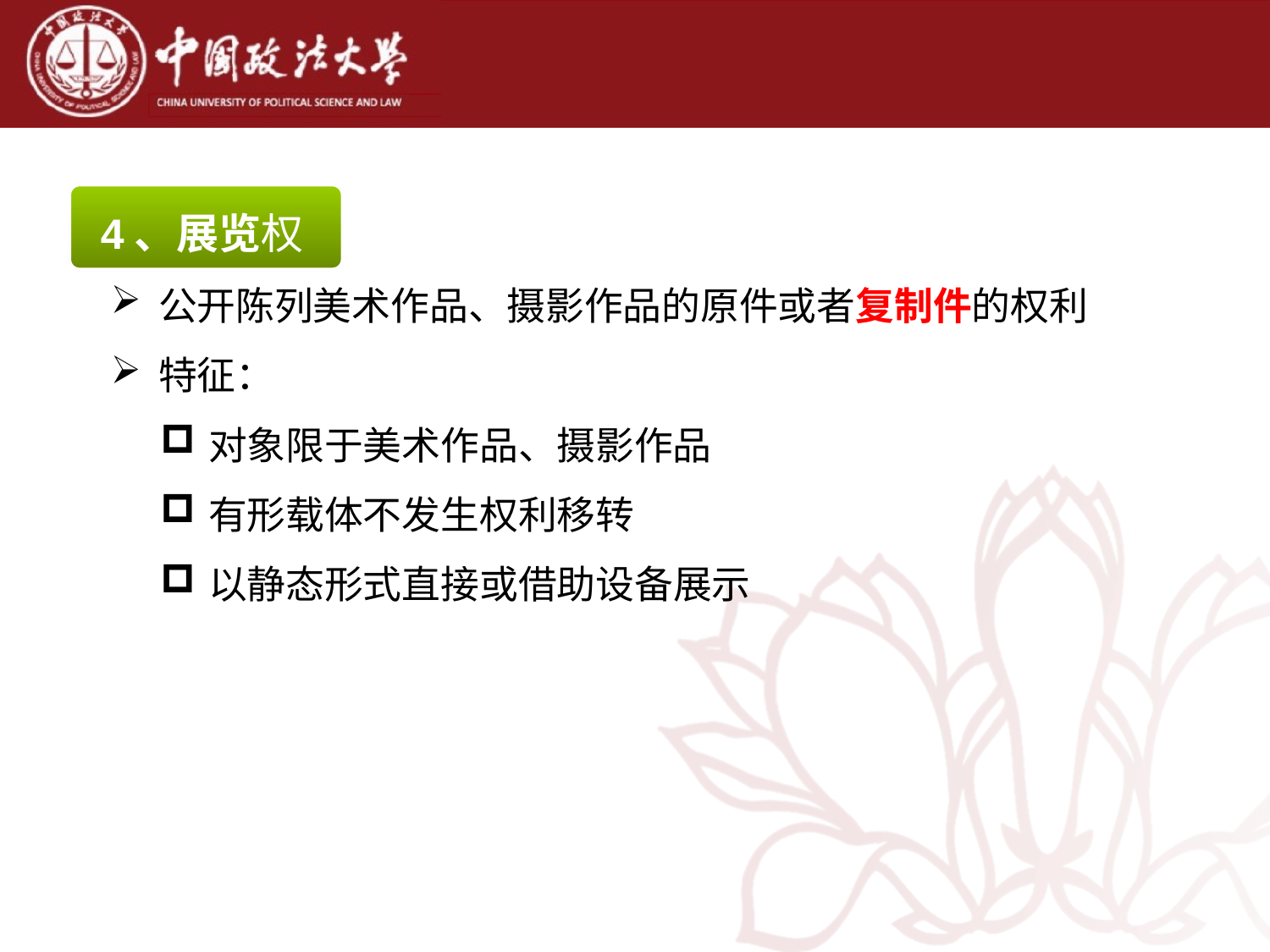

4、展览权
公开陈列美术作品、摄影作品的原件或者复制件的权利
特征：
对象限于美术作品、摄影作品
有形载体不发生权利移转
以静态形式直接或借助设备展示